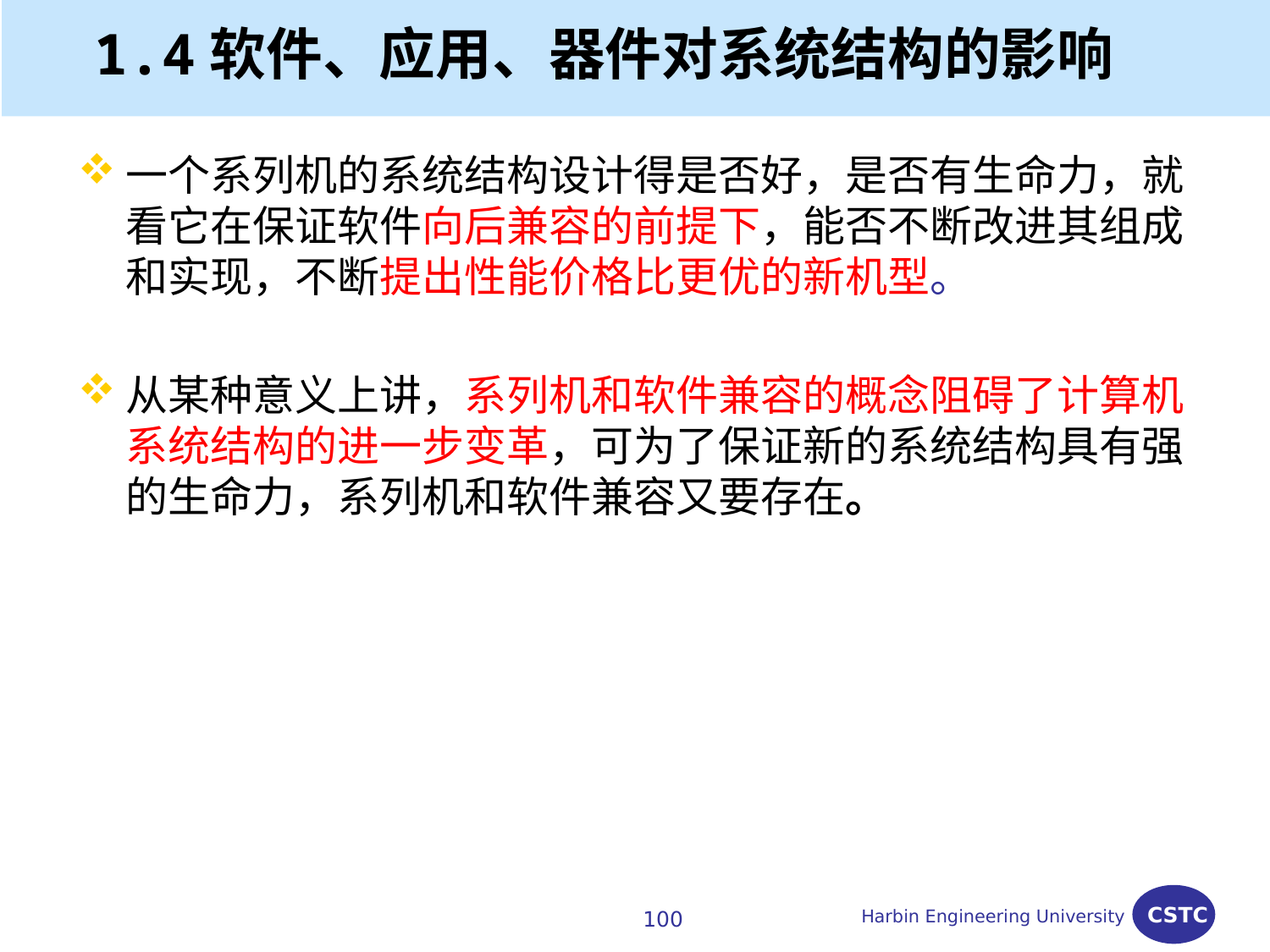

# 1.4软件、应用、器件对系统结构的影响
一个系列机的系统结构设计得是否好，是否有生命力，就看它在保证软件向后兼容的前提下，能否不断改进其组成和实现，不断提出性能价格比更优的新机型。

从某种意义上讲，系列机和软件兼容的概念阻碍了计算机系统结构的进一步变革，可为了保证新的系统结构具有强的生命力，系列机和软件兼容又要存在。
100
Harbin Engineering University